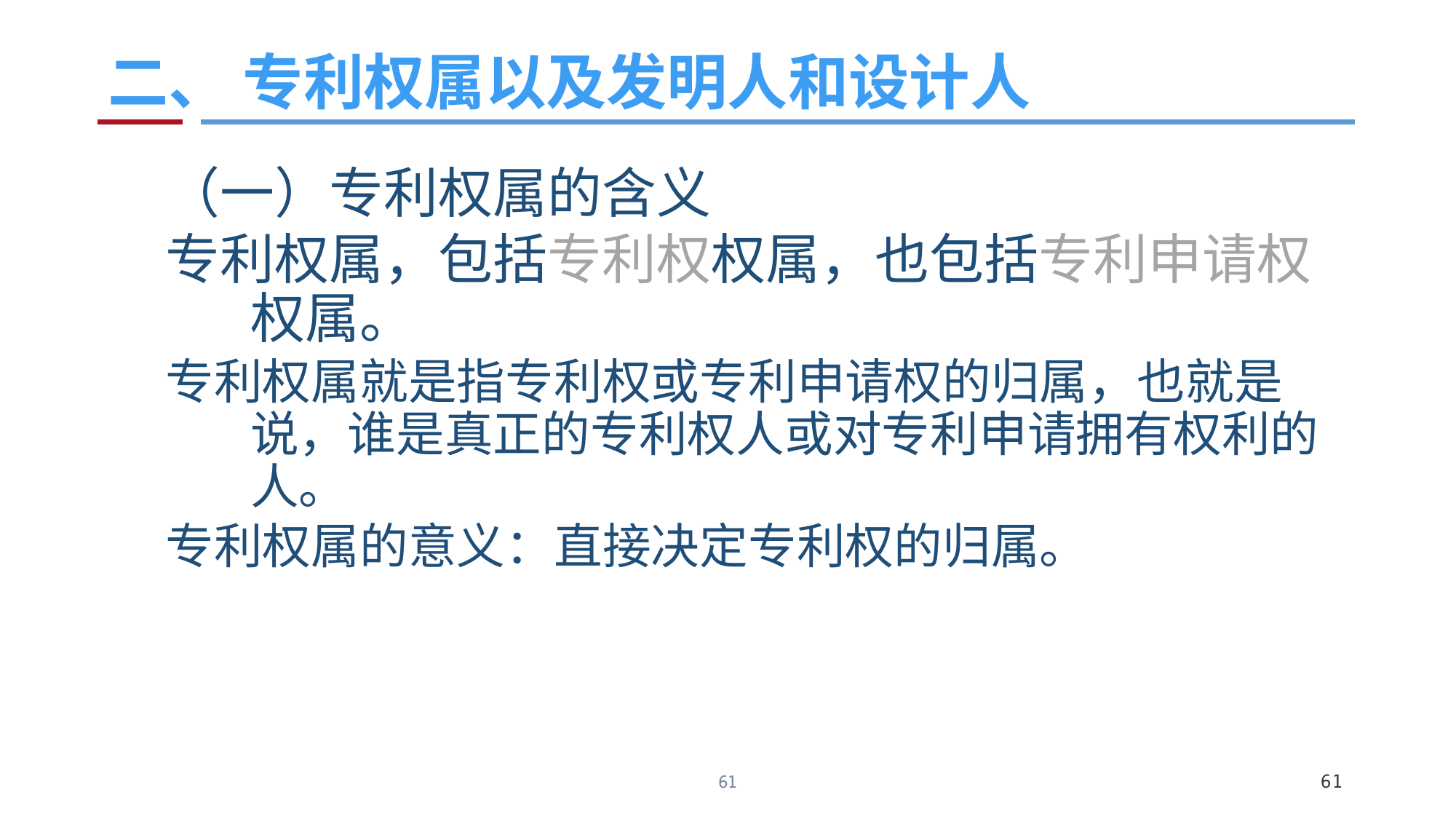

# 二、 专利权属以及发明人和设计人
（一）专利权属的含义
专利权属，包括专利权权属，也包括专利申请权权属。
专利权属就是指专利权或专利申请权的归属，也就是说，谁是真正的专利权人或对专利申请拥有权利的人。
专利权属的意义：直接决定专利权的归属。

61
61